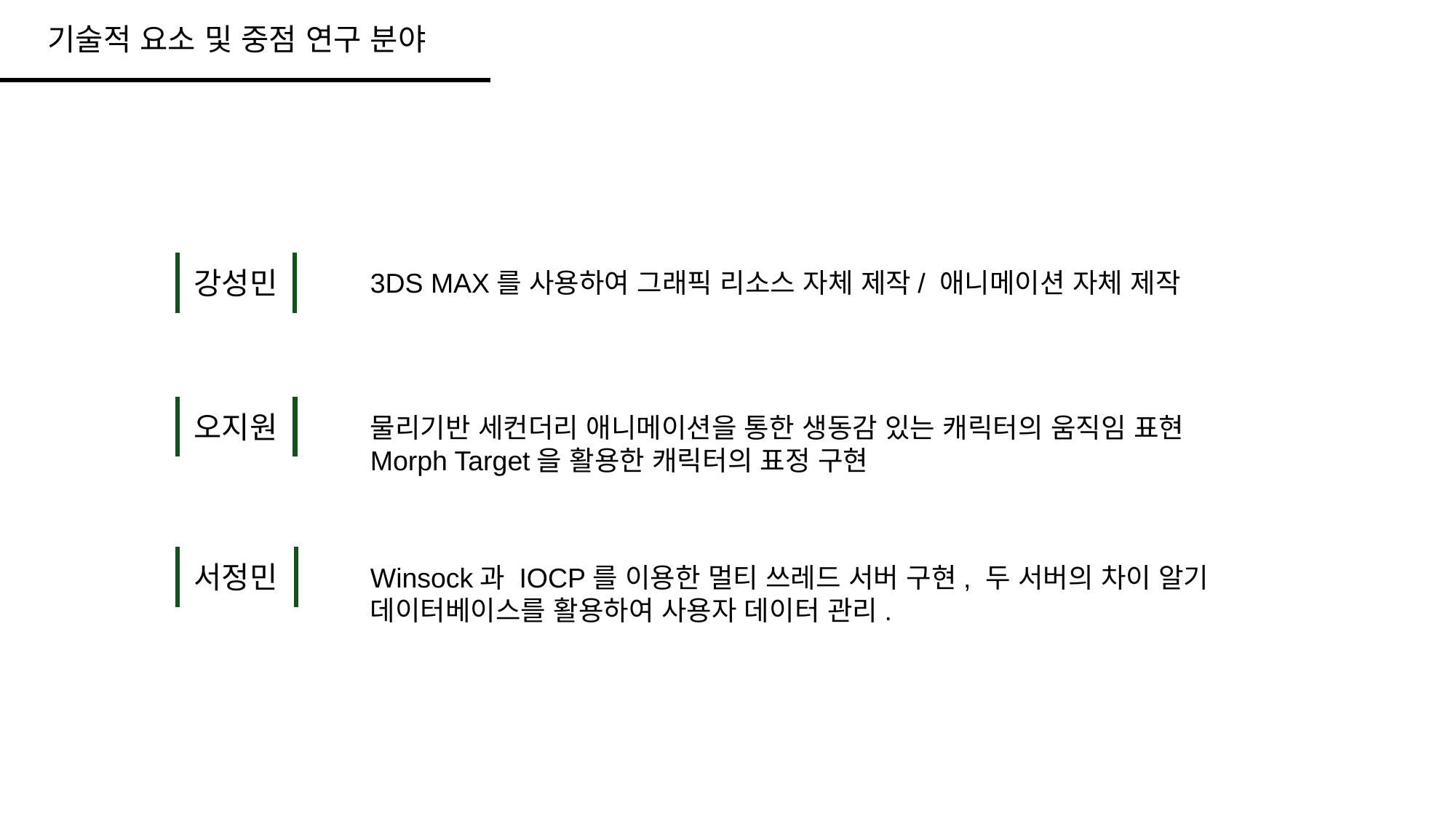

기술적 요소 및 중점 연구 분야
강성민
3DS MAX를 사용하여 그래픽 리소스 자체 제작/ 애니메이션 자체 제작
오지원
물리기반 세컨더리 애니메이션을 통한 생동감 있는 캐릭터의 움직임 표현
Morph Target을 활용한 캐릭터의 표정 구현
서정민
Winsock과 IOCP를 이용한 멀티 쓰레드 서버 구현, 두 서버의 차이 알기
데이터베이스를 활용하여 사용자 데이터 관리.